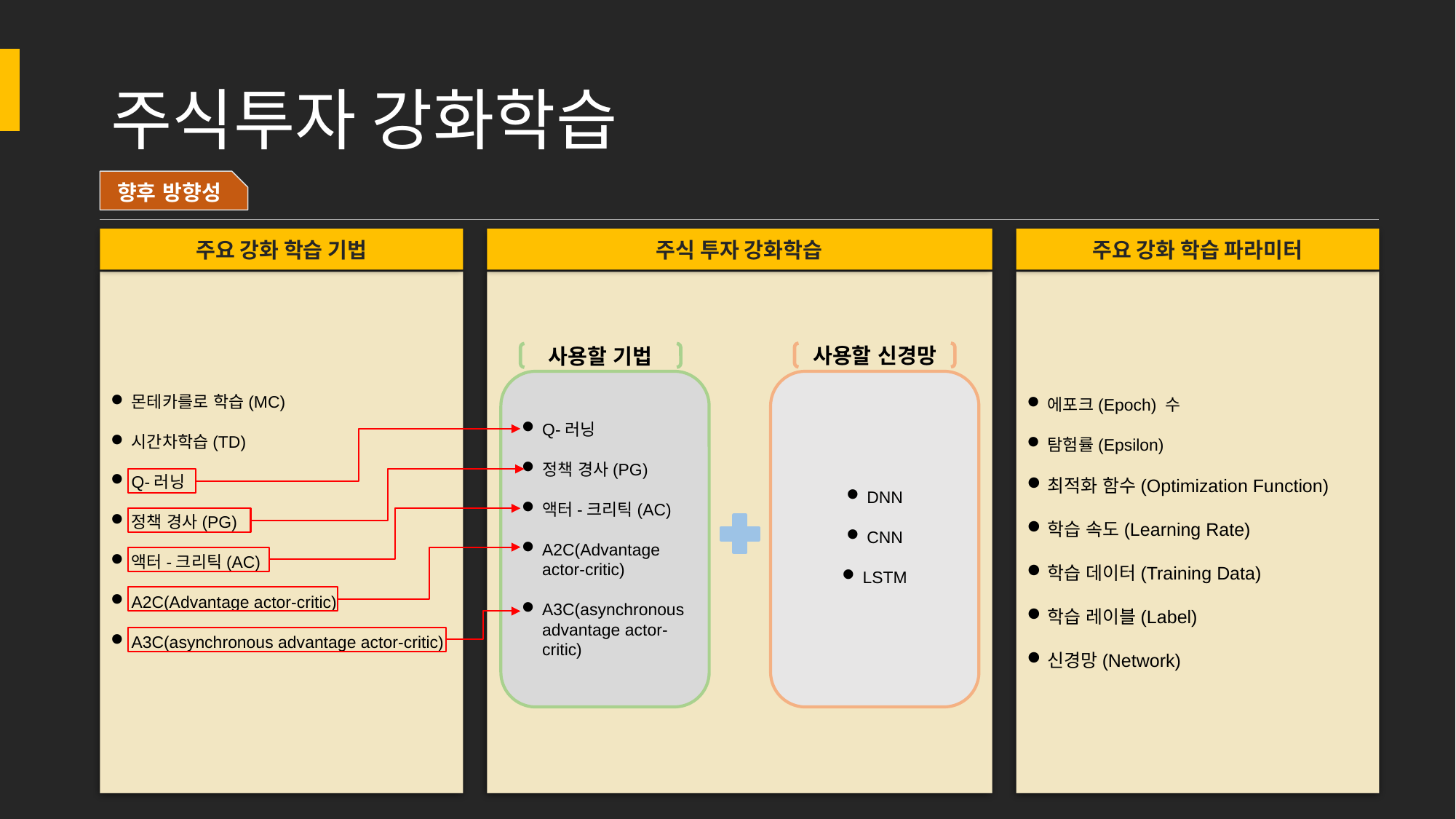

# 주식투자 강화학습

향후 방향성
주요 강화 학습 기법
주식 투자 강화학습
주요 강화 학습 파라미터
몬테카를로 학습(MC)

시간차학습(TD)

Q-러닝

정책 경사(PG)

액터-크리틱(AC)

A2C(Advantage actor-critic)

A3C(asynchronous advantage actor-critic)

에포크(Epoch) 수

탐험률(Epsilon)

최적화 함수(Optimization Function)

학습 속도(Learning Rate)

학습 데이터(Training Data)

학습 레이블(Label)

신경망(Network)
사용할 신경망
사용할 기법
Q-러닝

정책 경사(PG)

액터-크리틱(AC)

A2C(Advantage actor-critic)

A3C(asynchronous advantage actor-critic)

DNN

CNN

LSTM